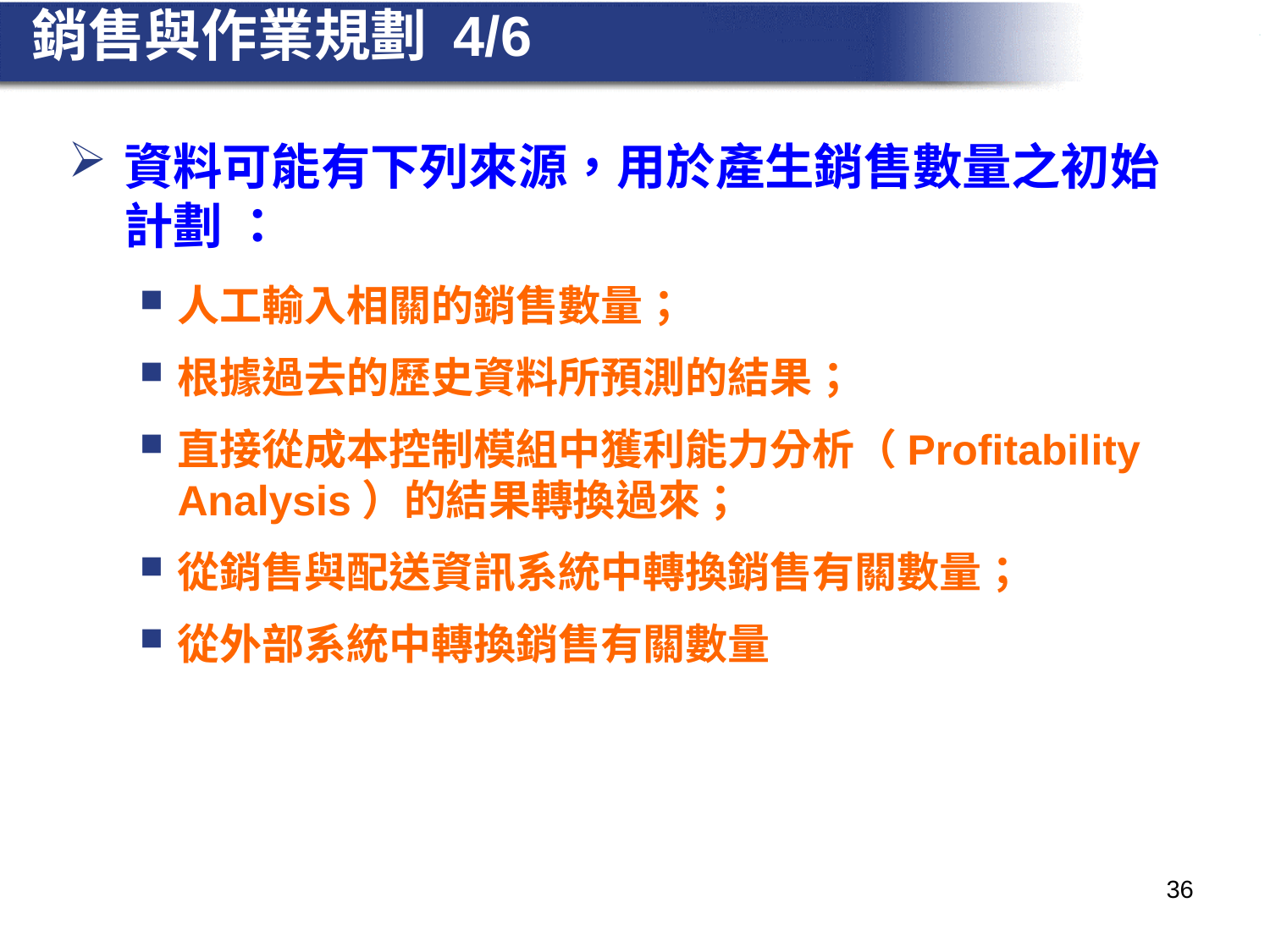

# 銷售與作業規劃 4/6
資料可能有下列來源，用於產生銷售數量之初始計劃 ：
人工輸入相關的銷售數量；
根據過去的歷史資料所預測的結果；
直接從成本控制模組中獲利能力分析（Profitability Analysis）的結果轉換過來；
從銷售與配送資訊系統中轉換銷售有關數量；
從外部系統中轉換銷售有關數量
36